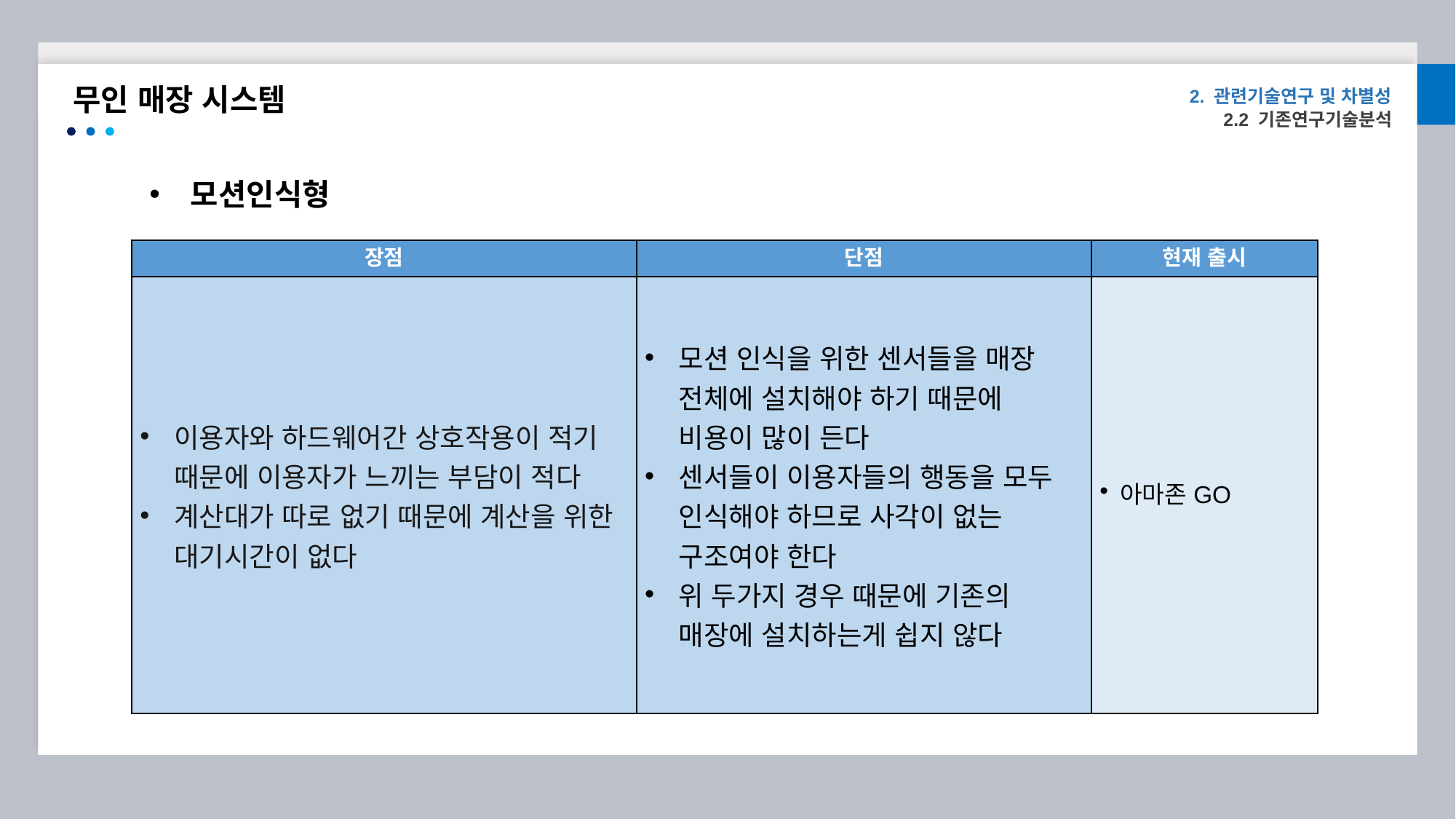

무인 매장 시스템
2. 관련기술연구 및 차별성
2.2 기존연구기술분석

모션인식형
| 장점 | 단점 | 현재 출시 |
| --- | --- | --- |
| 이용자와 하드웨어간 상호작용이 적기 때문에 이용자가 느끼는 부담이 적다 계산대가 따로 없기 때문에 계산을 위한 대기시간이 없다 | 모션 인식을 위한 센서들을 매장 전체에 설치해야 하기 때문에 비용이 많이 든다 센서들이 이용자들의 행동을 모두 인식해야 하므로 사각이 없는 구조여야 한다 위 두가지 경우 때문에 기존의 매장에 설치하는게 쉽지 않다 | 아마존GO |